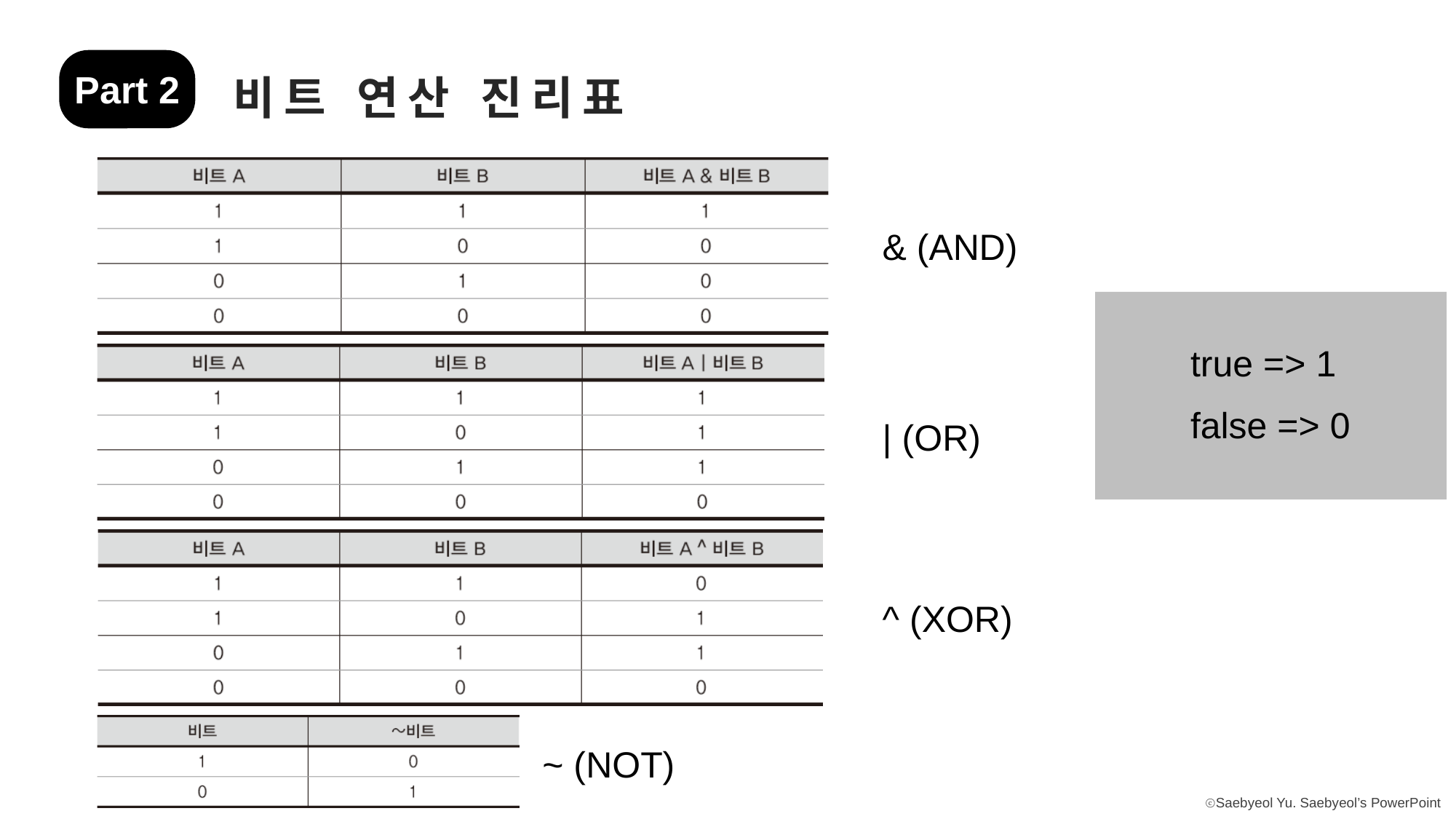

Part 2
비트 연산 진리표

& (AND)

true => 1
false => 0

| (OR)

^ (XOR)

~ (NOT)